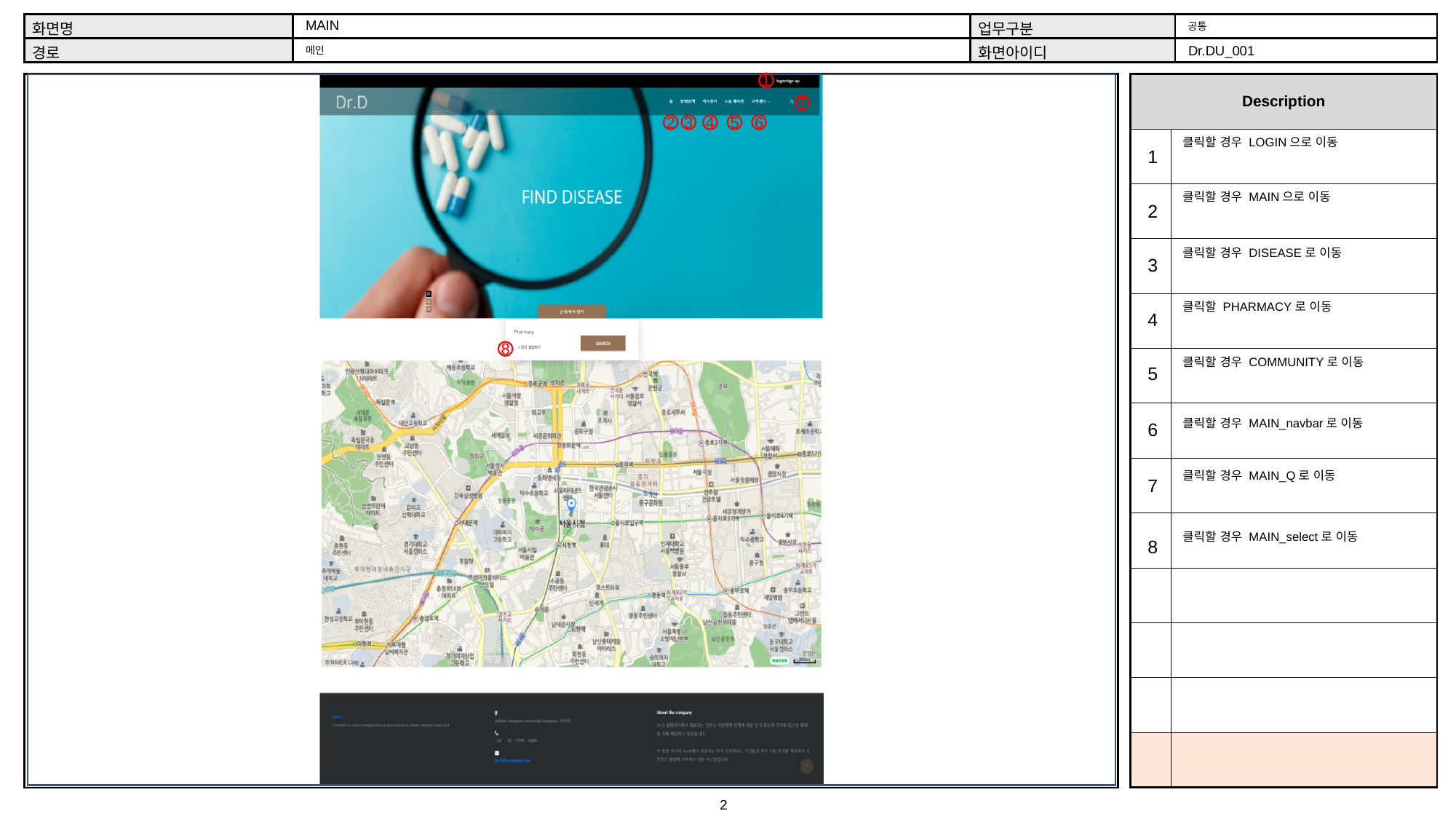

공통
MAIN
메인
Dr.DU_001
1

7
2
3
4
5
6
클릭할 경우 LOGIN으로 이동
1
클릭할 경우 MAIN으로 이동
2
클릭할 경우 DISEASE로 이동
3
클릭할 PHARMACY로 이동
4
8
클릭할 경우 COMMUNITY로 이동
5
클릭할 경우 MAIN_navbar로 이동
6
클릭할 경우 MAIN_Q로 이동
7
클릭할 경우 MAIN_select로 이동
8